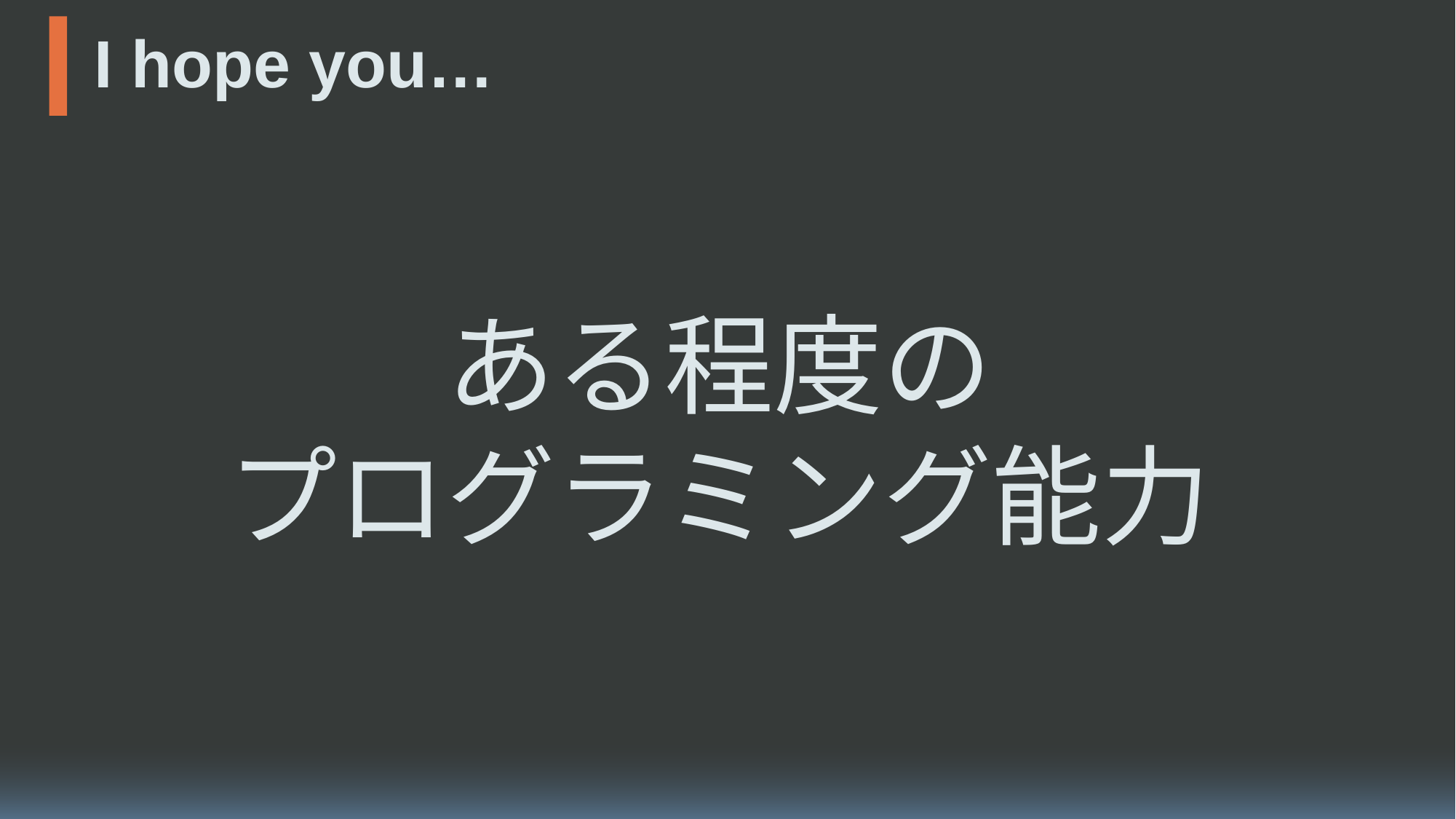

最低限の
情報に対するリテラシー
# I hope you…
intro
skillset
ある程度の
プログラミング能力
伝える力
I hope you…
at last